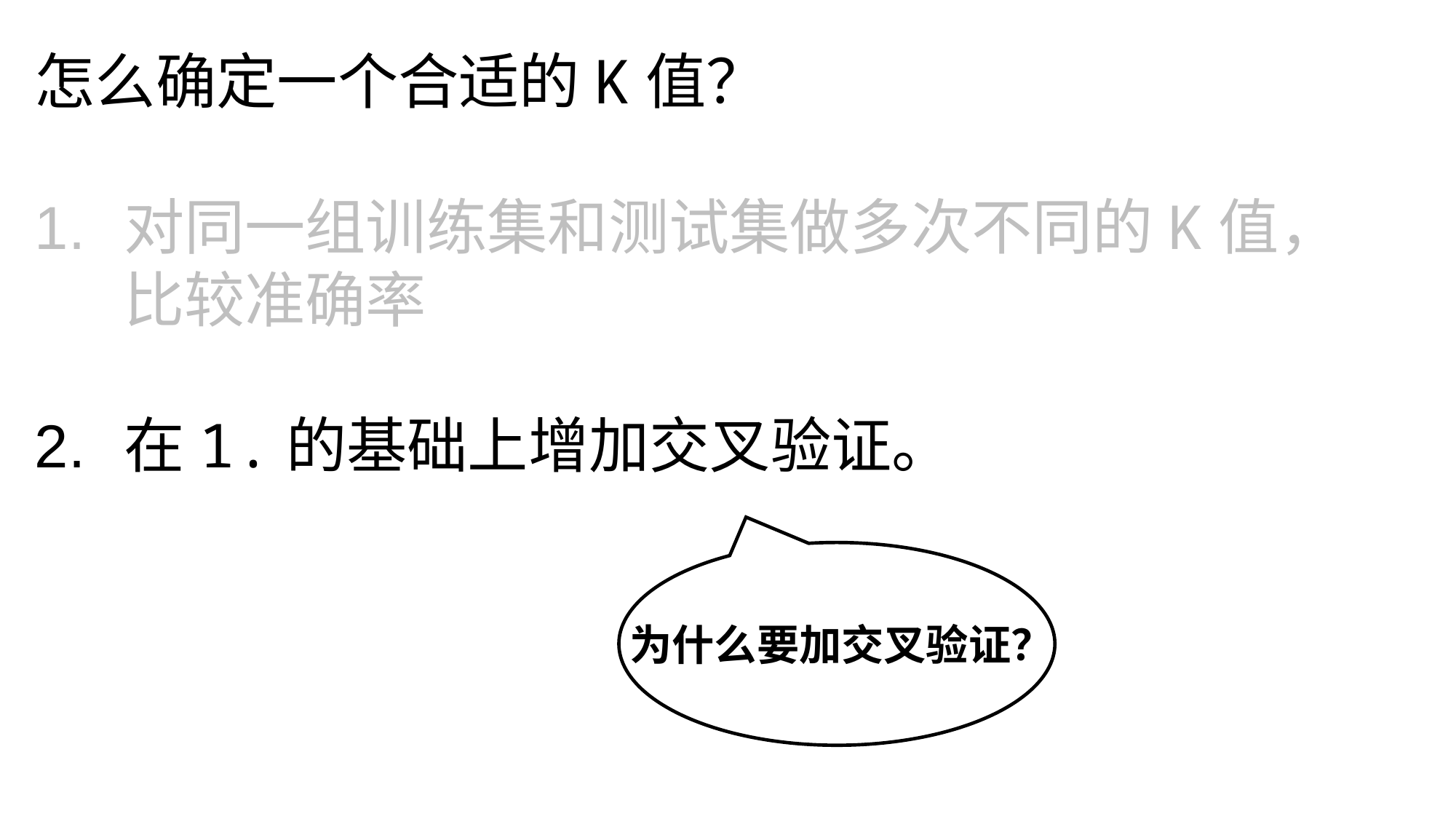

怎么确定一个合适的K值？

对同一组训练集和测试集做多次不同的K值，比较准确率

在1.的基础上增加交叉验证。

为什么要加交叉验证？